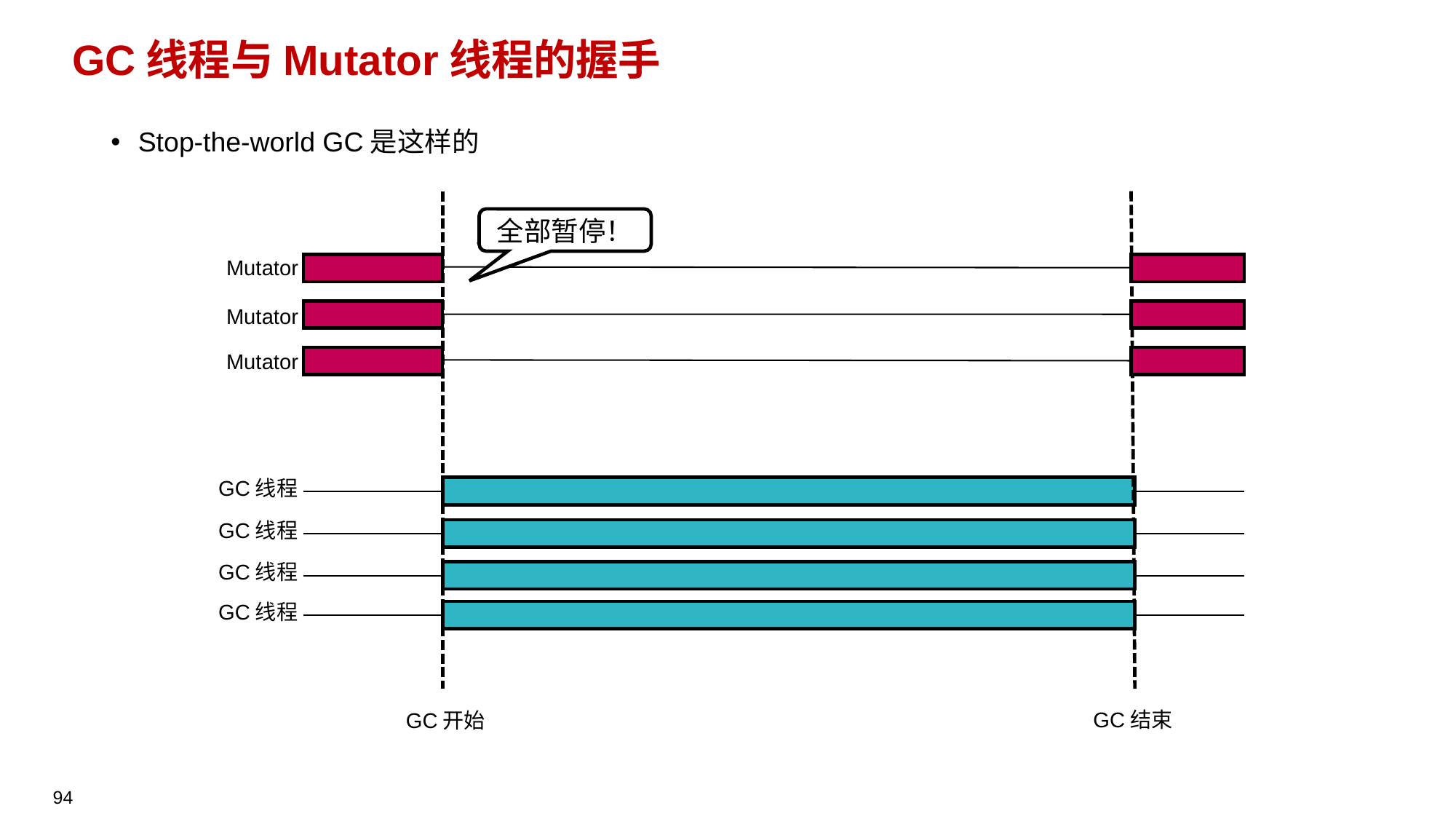

# GC线程与Mutator线程的握手
Stop-the-world GC是这样的
全部暂停！
Mutator

Mutator

Mutator
GC线程

GC线程

GC线程

GC线程

GC结束
GC开始